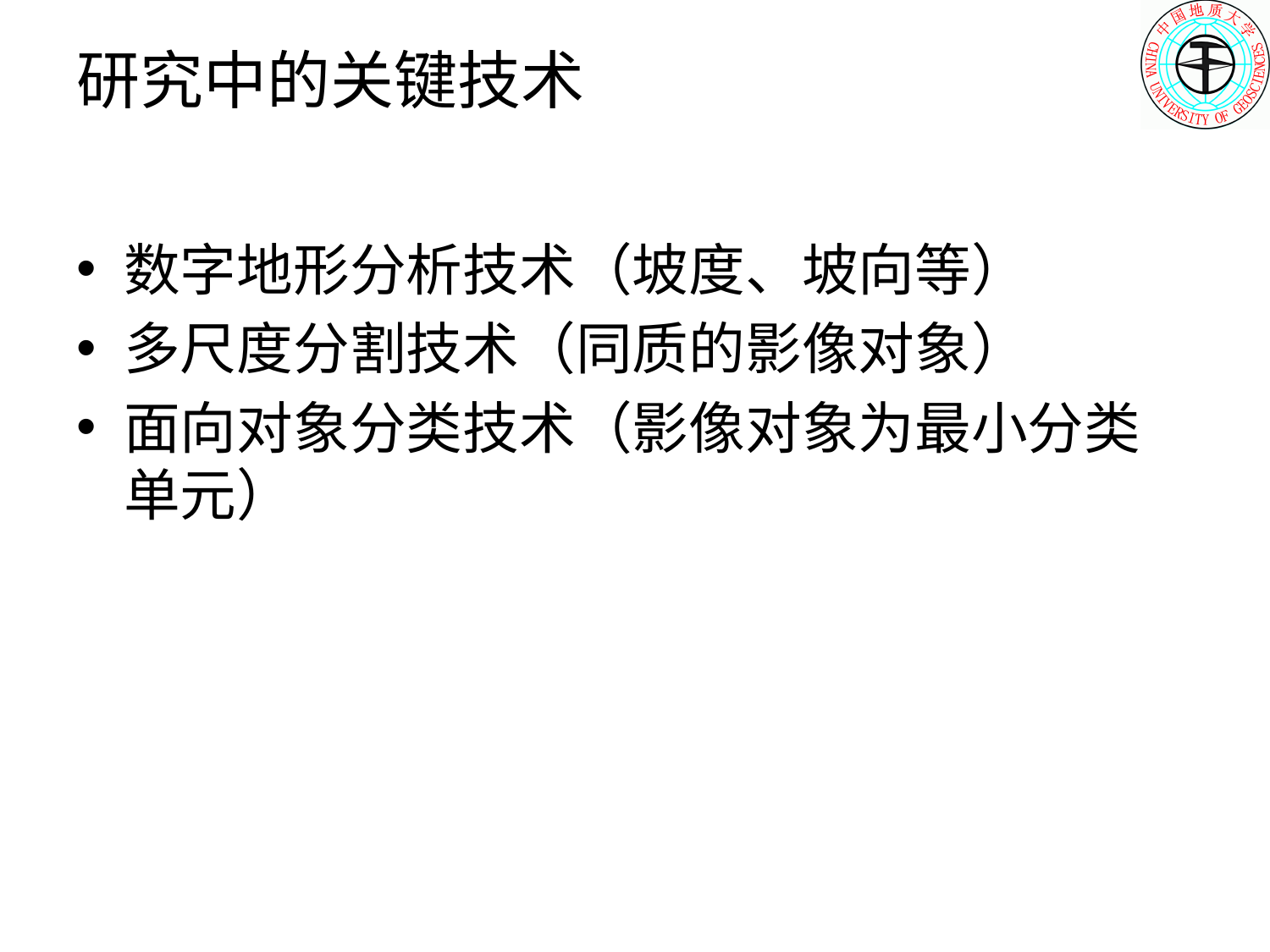

# 研究中的关键技术

数字地形分析技术（坡度、坡向等）
多尺度分割技术（同质的影像对象）
面向对象分类技术（影像对象为最小分类单元）